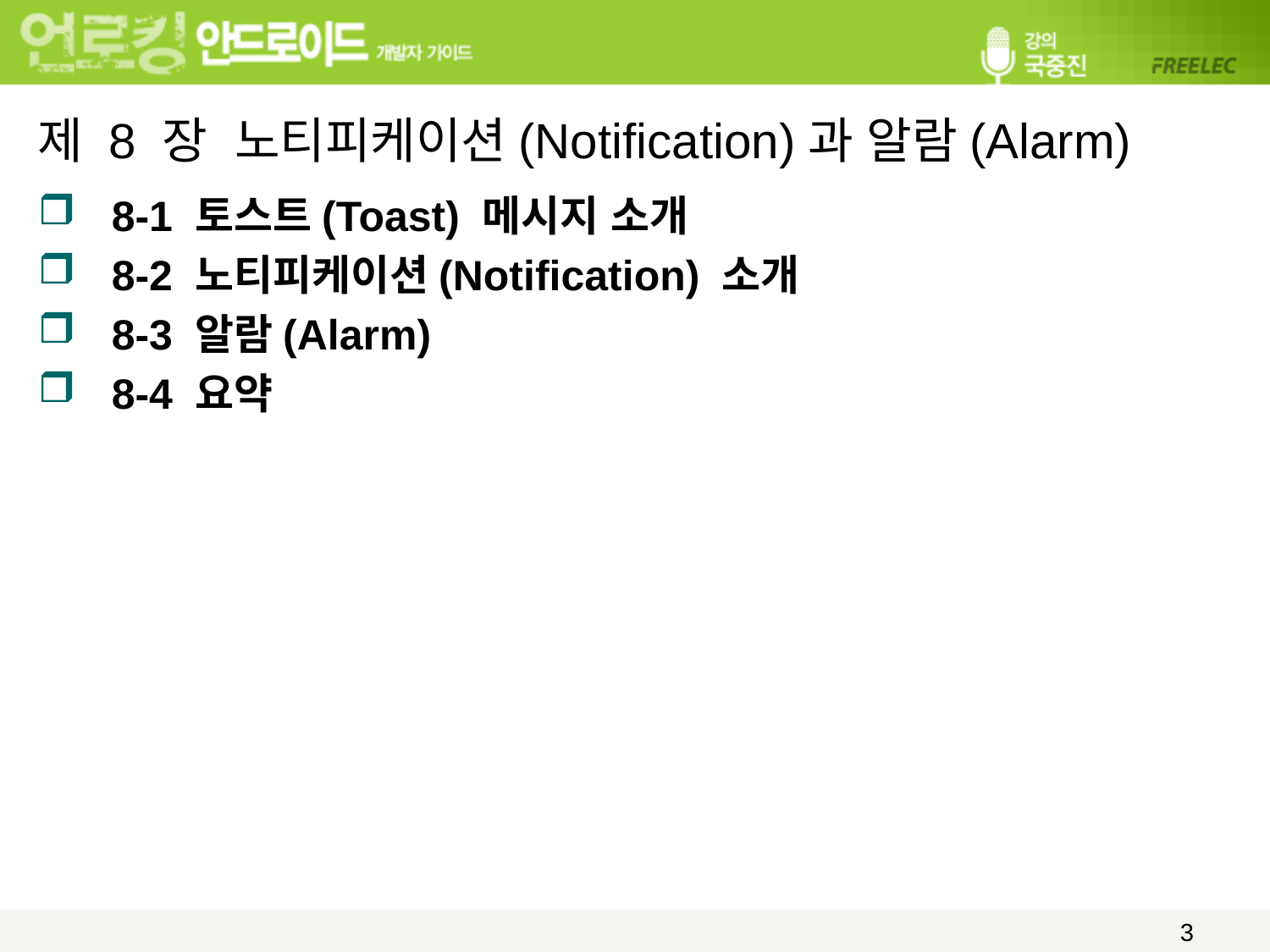

# 제 8 장  노티피케이션(Notification)과 알람(Alarm)
8-1 토스트(Toast) 메시지 소개
8-2 노티피케이션(Notification) 소개
8-3 알람(Alarm)
8-4 요약
3